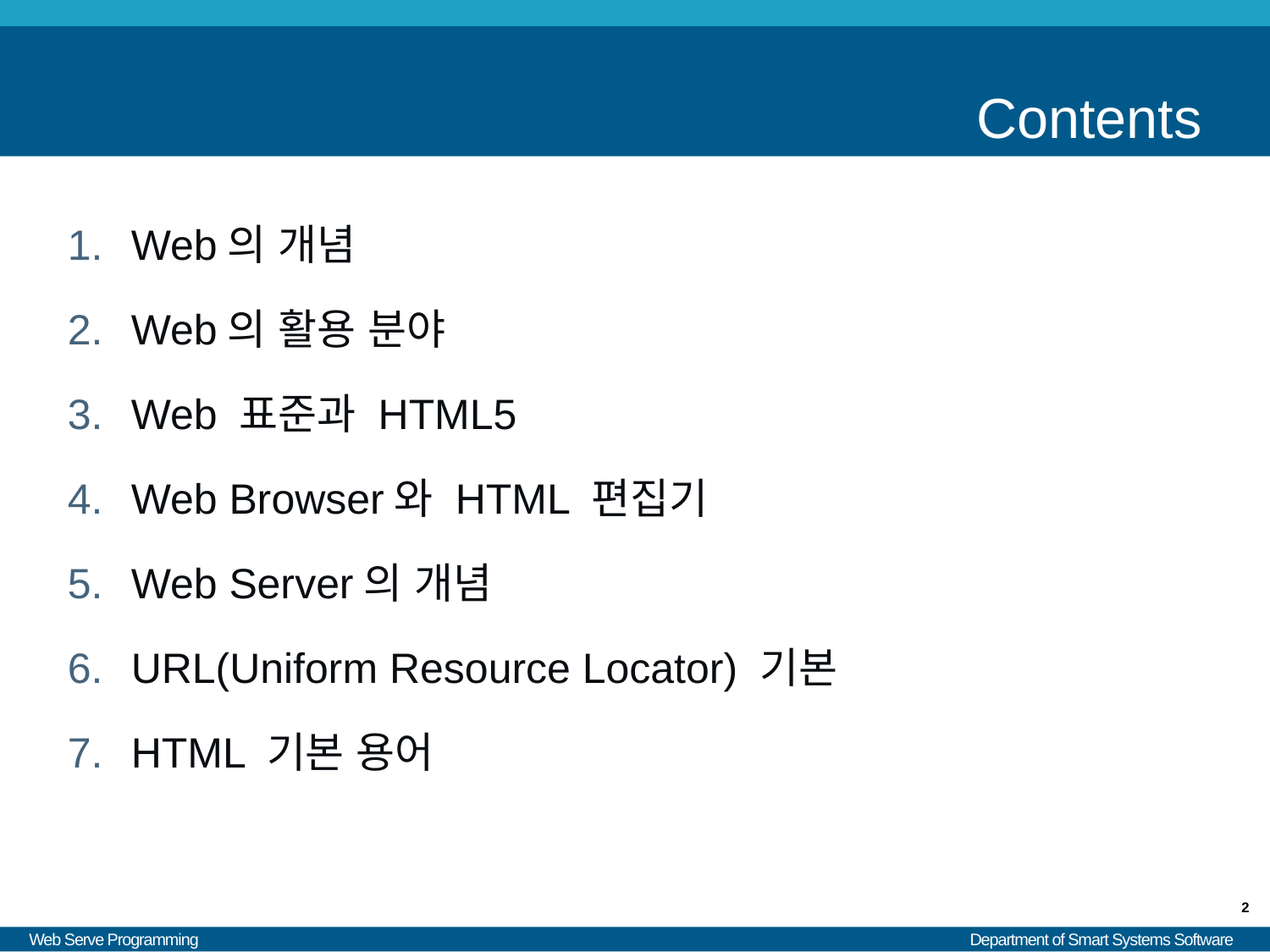

# Contents
Web의 개념
Web의 활용 분야
Web 표준과 HTML5
Web Browser와 HTML 편집기
Web Server의 개념
URL(Uniform Resource Locator) 기본
HTML 기본 용어
2